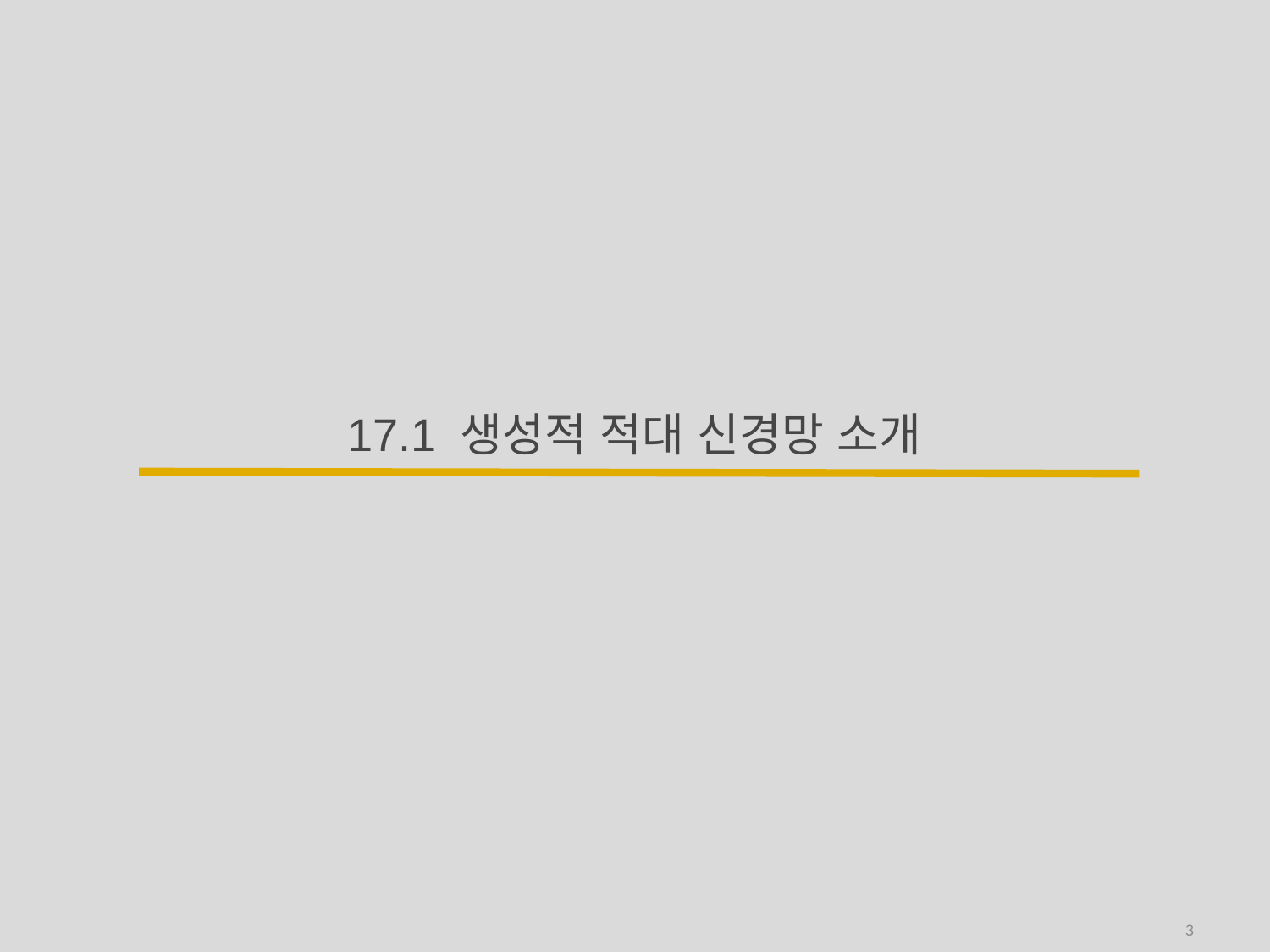

# 17.1 생성적 적대 신경망 소개
3